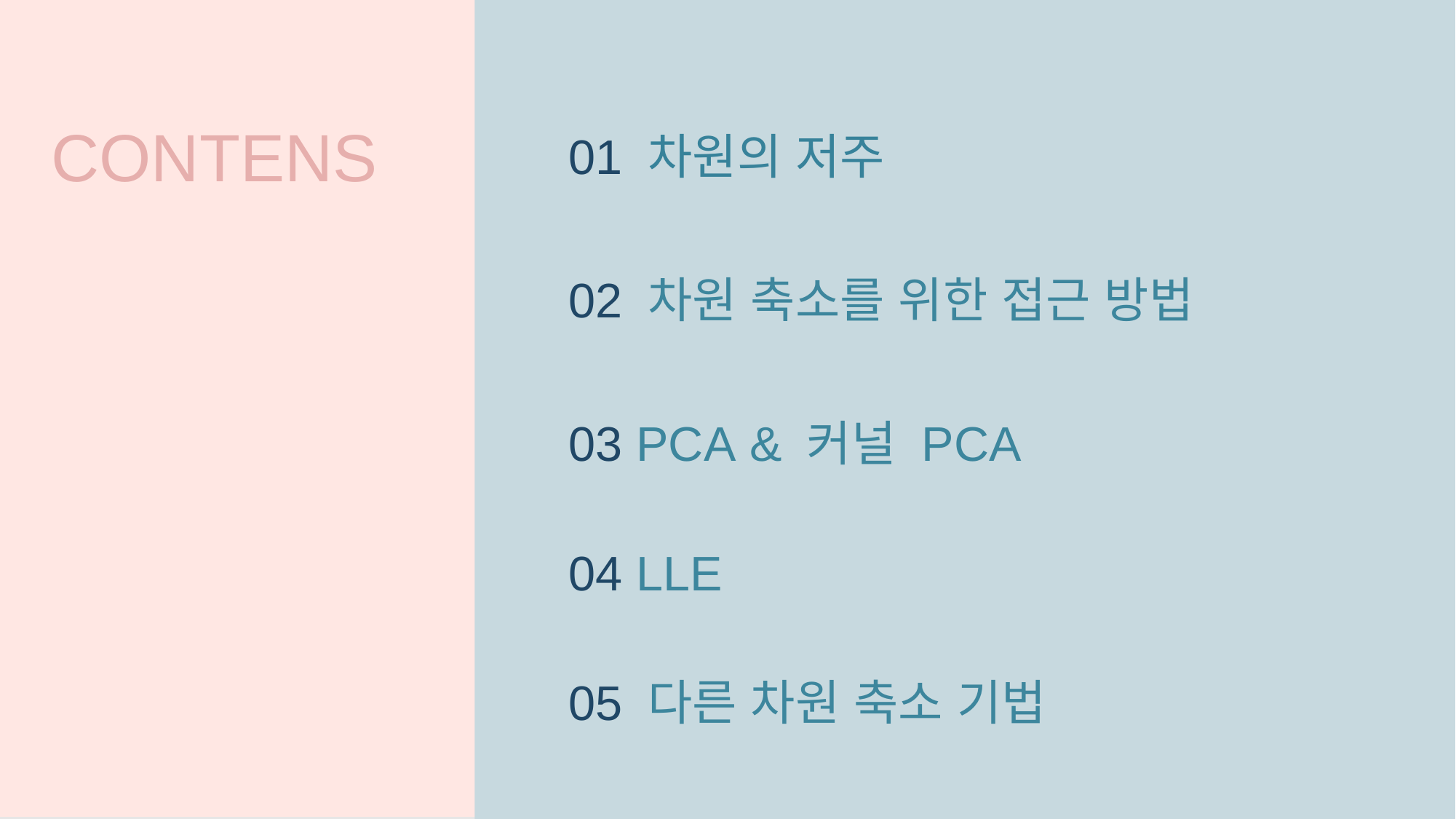

#
CONTENS
01 차원의 저주

02 차원 축소를 위한 접근 방법
03 PCA & 커널 PCA
04 LLE
05 다른 차원 축소 기법